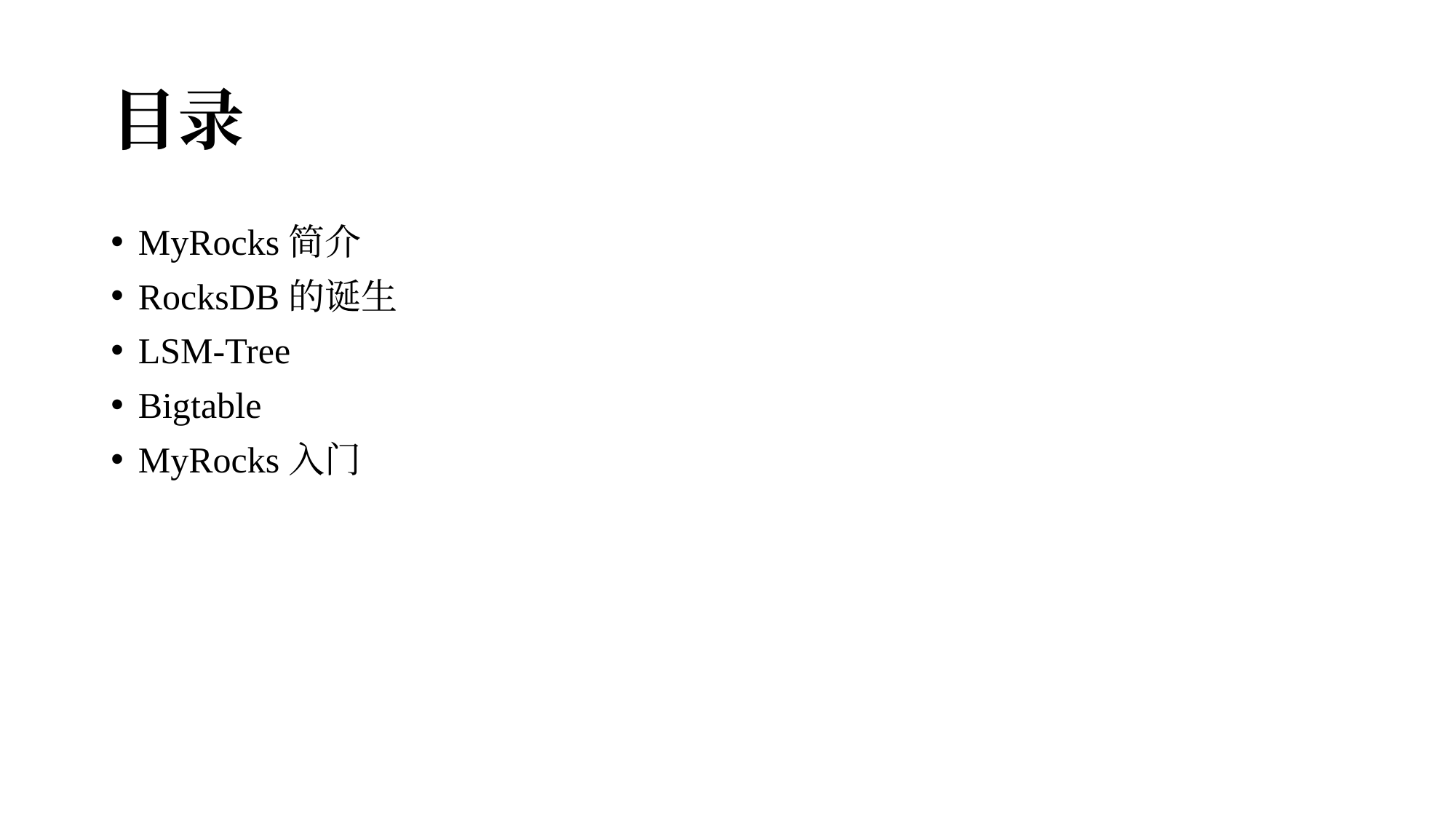

# 目录
MyRocks简介
RocksDB的诞生
LSM-Tree
Bigtable
MyRocks入门